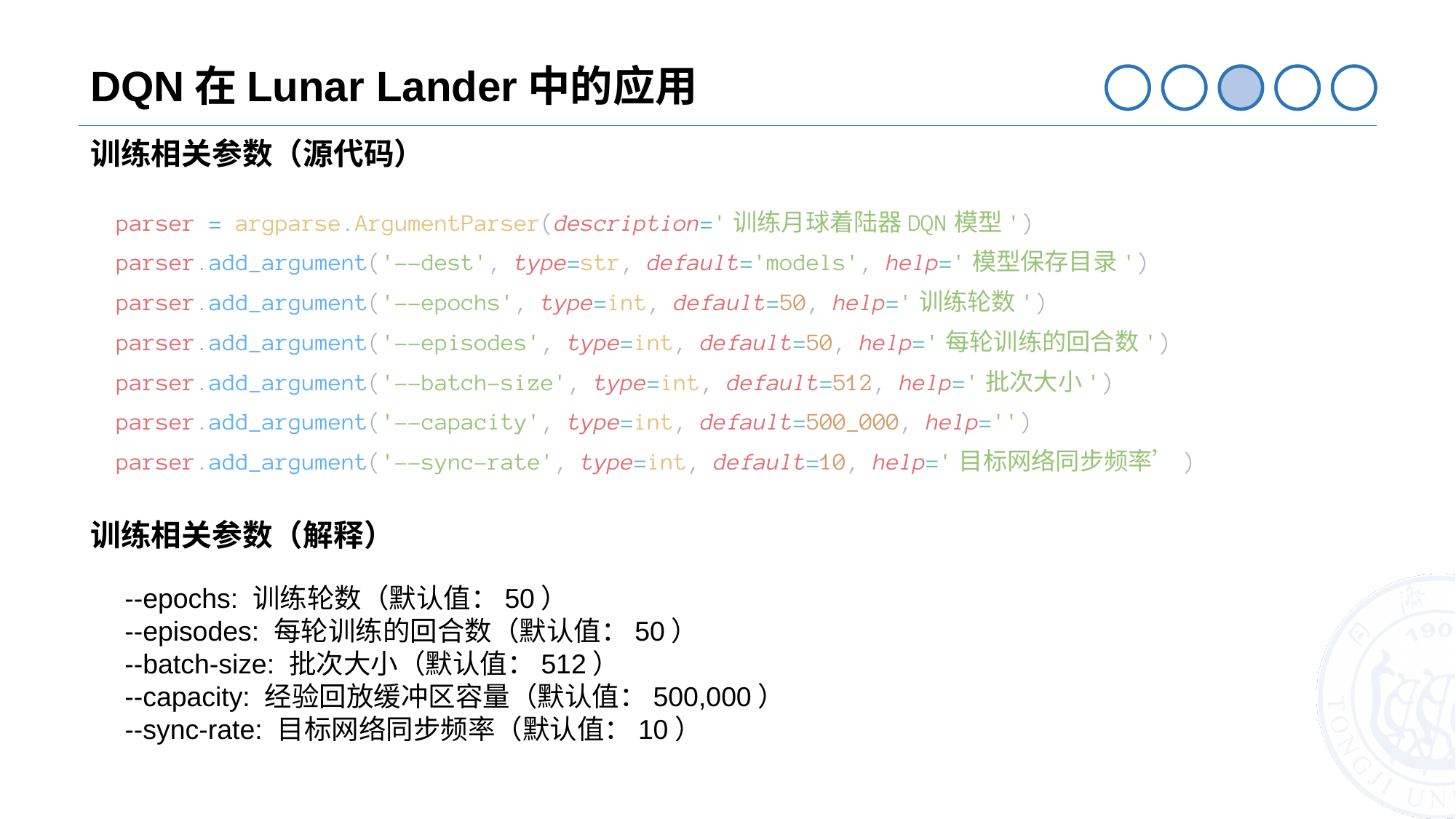

DQN在Lunar Lander中的应用

训练相关参数（源代码）
    parser = argparse.ArgumentParser(description='训练月球着陆器DQN模型')
    parser.add_argument('--dest', type=str, default='models', help='模型保存目录')
    parser.add_argument('--epochs', type=int, default=50, help='训练轮数')
    parser.add_argument('--episodes', type=int, default=50, help='每轮训练的回合数')
    parser.add_argument('--batch-size', type=int, default=512, help='批次大小')
    parser.add_argument('--capacity', type=int, default=500_000, help='')
    parser.add_argument('--sync-rate', type=int, default=10, help='目标网络同步频率’)

训练相关参数（解释）
--epochs: 训练轮数（默认值：50）
--episodes: 每轮训练的回合数（默认值：50）
--batch-size: 批次大小（默认值：512）
--capacity: 经验回放缓冲区容量（默认值：500,000）
--sync-rate: 目标网络同步频率（默认值：10）